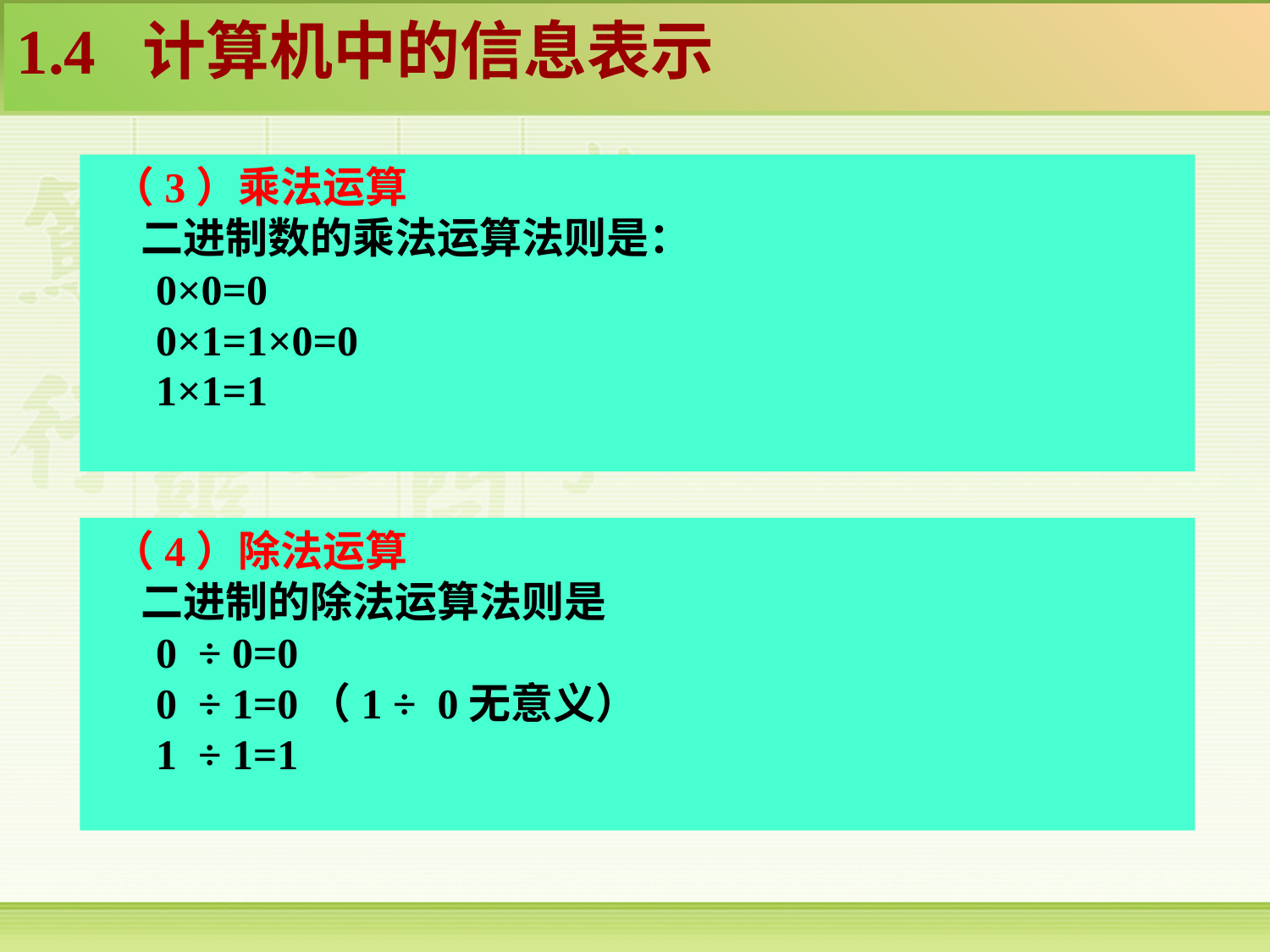

1.4  计算机中的信息表示
 （3）乘法运算
    二进制数的乘法运算法则是：
0×0=0
0×1=1×0=0
1×1=1

 （4）除法运算
    二进制的除法运算法则是
0  ÷ 0=0
0  ÷ 1=0（1 ÷  0无意义）
1  ÷ 1=1

41